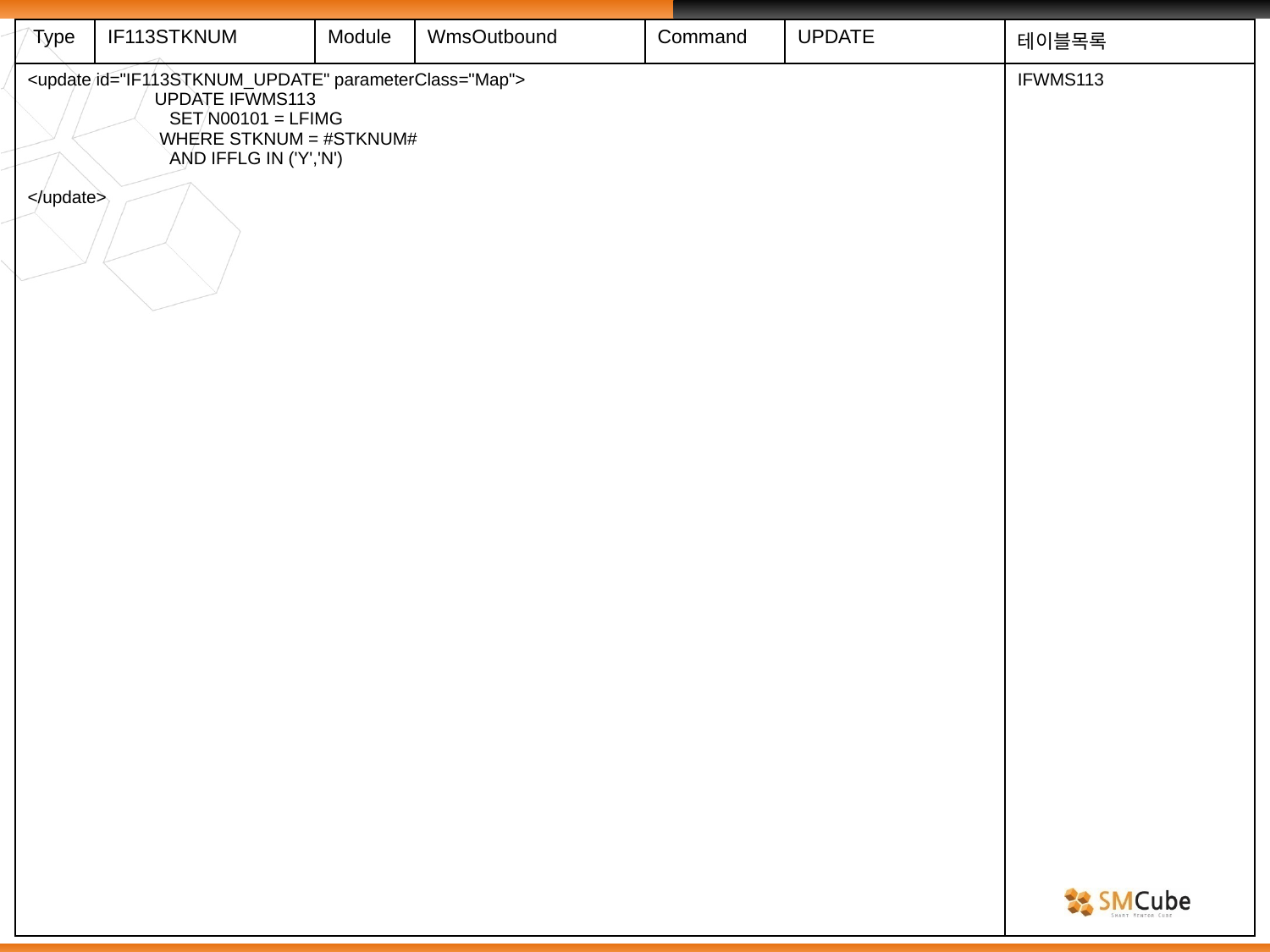

| Type | IF113STKNUM | Module | WmsOutbound | Command | UPDATE | 테이블목록 |
| --- | --- | --- | --- | --- | --- | --- |
| <update id="IF113STKNUM\_UPDATE" parameterClass="Map"> UPDATE IFWMS113 SET N00101 = LFIMG WHERE STKNUM = #STKNUM# AND IFFLG IN ('Y','N') </update> |  |  |  |  |  | IFWMS113 |